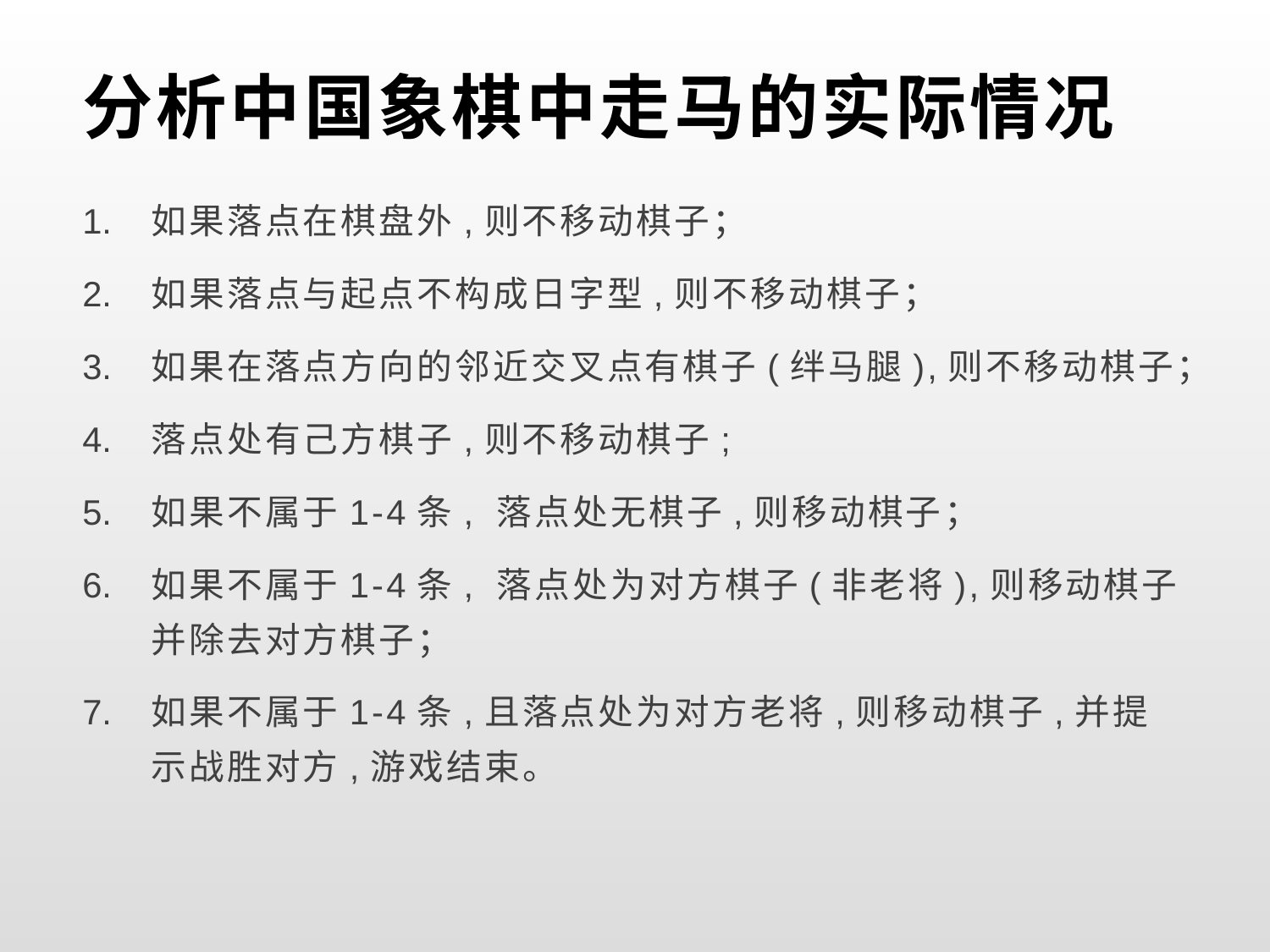

# 分析中国象棋中走马的实际情况
如果落点在棋盘外,则不移动棋子；
如果落点与起点不构成日字型,则不移动棋子；
如果在落点方向的邻近交叉点有棋子(绊马腿),则不移动棋子；
落点处有己方棋子,则不移动棋子;
如果不属于1-4条, 落点处无棋子,则移动棋子；
如果不属于1-4条, 落点处为对方棋子(非老将),则移动棋子并除去对方棋子；
如果不属于1-4条,且落点处为对方老将,则移动棋子,并提示战胜对方,游戏结束。